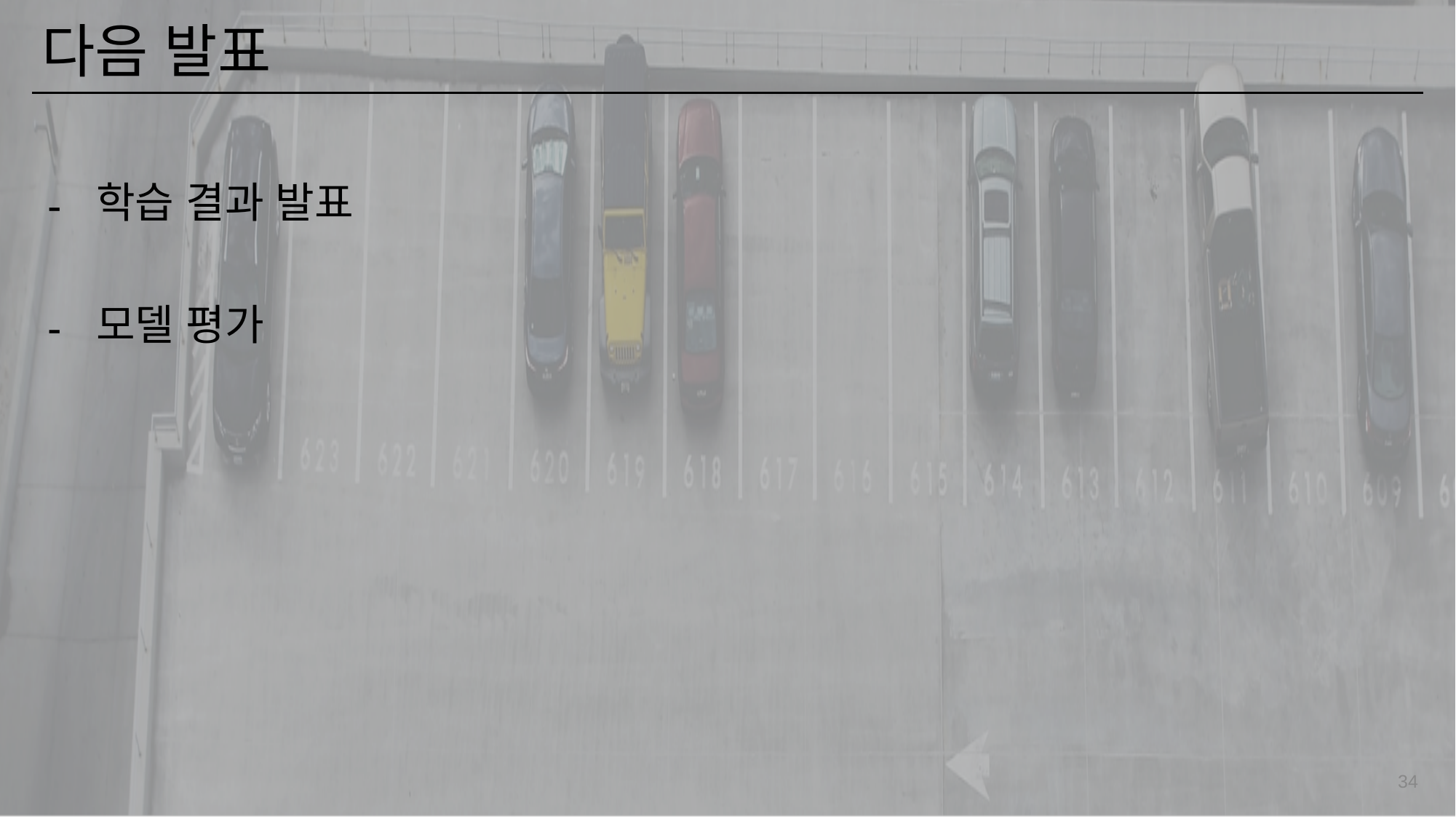

# 다음 발표

학습 결과 발표

모델 평가

34